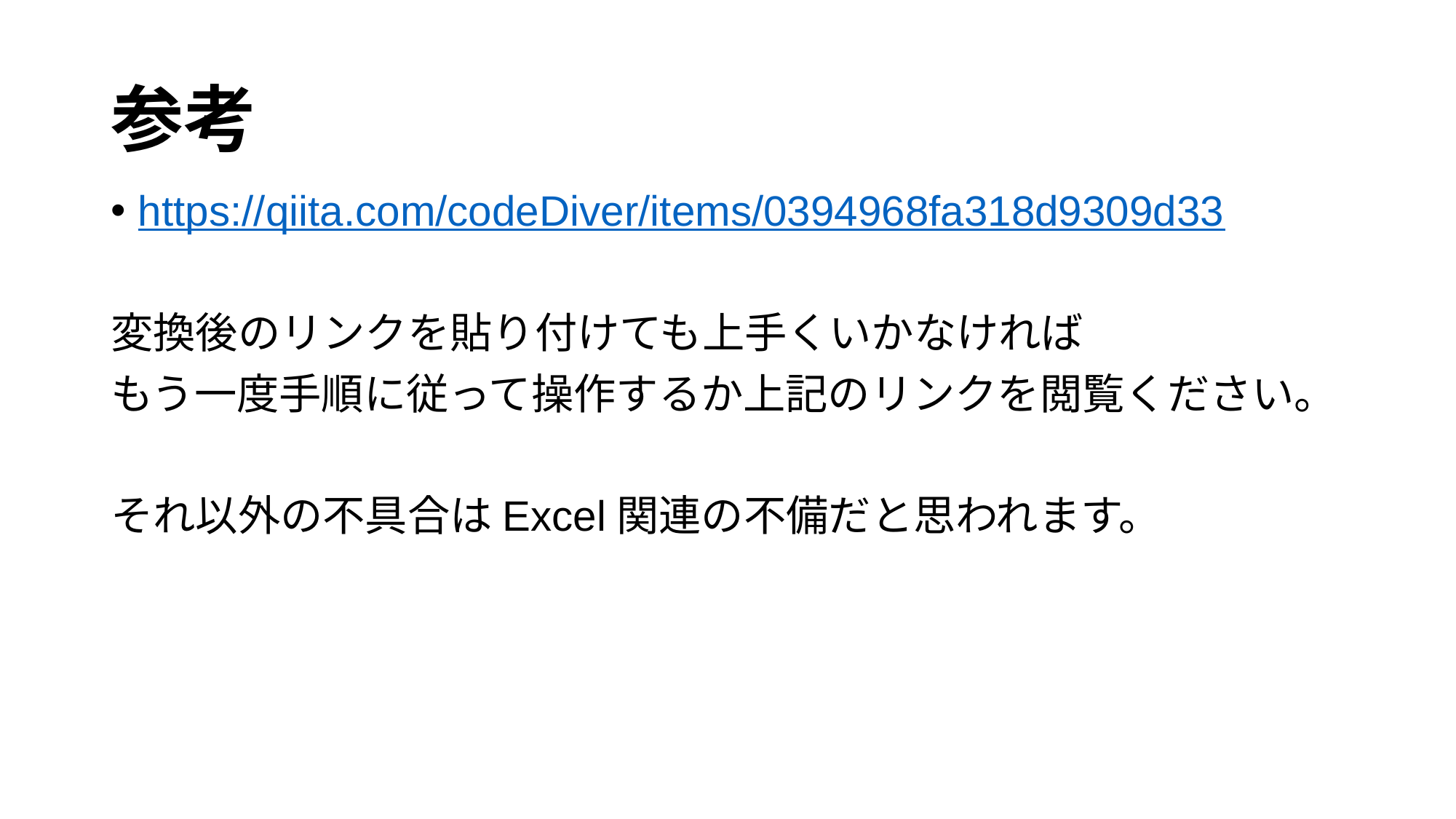

# 参考
https://qiita.com/codeDiver/items/0394968fa318d9309d33

変換後のリンクを貼り付けても上手くいかなければ
もう一度手順に従って操作するか上記のリンクを閲覧ください。

それ以外の不具合はExcel関連の不備だと思われます。